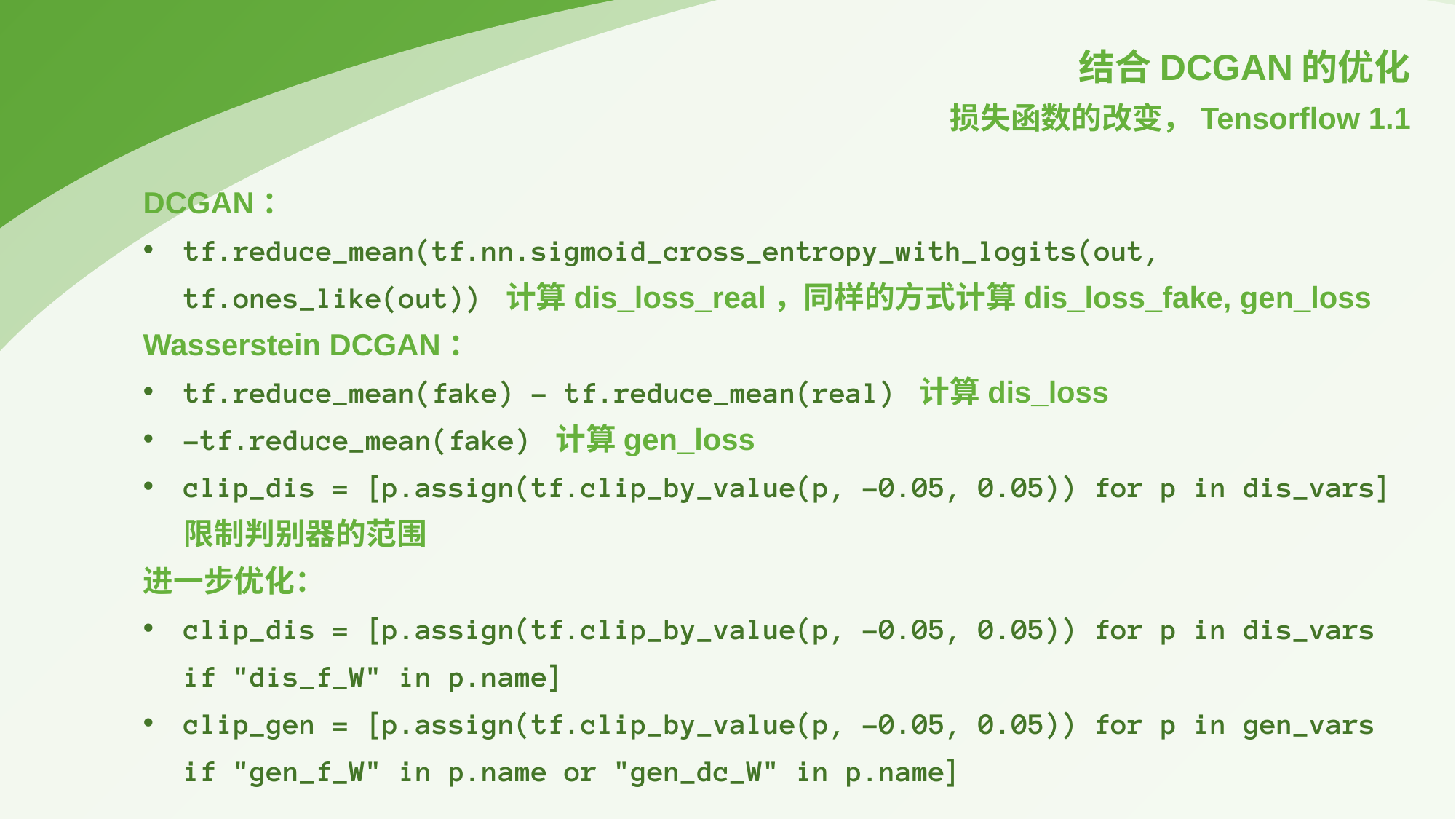

结合DCGAN的优化
损失函数的改变，Tensorflow 1.1
DCGAN：
tf.reduce_mean(tf.nn.sigmoid_cross_entropy_with_logits(out, tf.ones_like(out)) 计算dis_loss_real，同样的方式计算dis_loss_fake, gen_loss
Wasserstein DCGAN：
tf.reduce_mean(fake) - tf.reduce_mean(real) 计算dis_loss
-tf.reduce_mean(fake) 计算gen_loss
clip_dis = [p.assign(tf.clip_by_value(p, -0.05, 0.05)) for p in dis_vars] 限制判别器的范围
进一步优化：
clip_dis = [p.assign(tf.clip_by_value(p, -0.05, 0.05)) for p in dis_vars if "dis_f_W" in p.name]
clip_gen = [p.assign(tf.clip_by_value(p, -0.05, 0.05)) for p in gen_vars if "gen_f_W" in p.name or "gen_dc_W" in p.name]